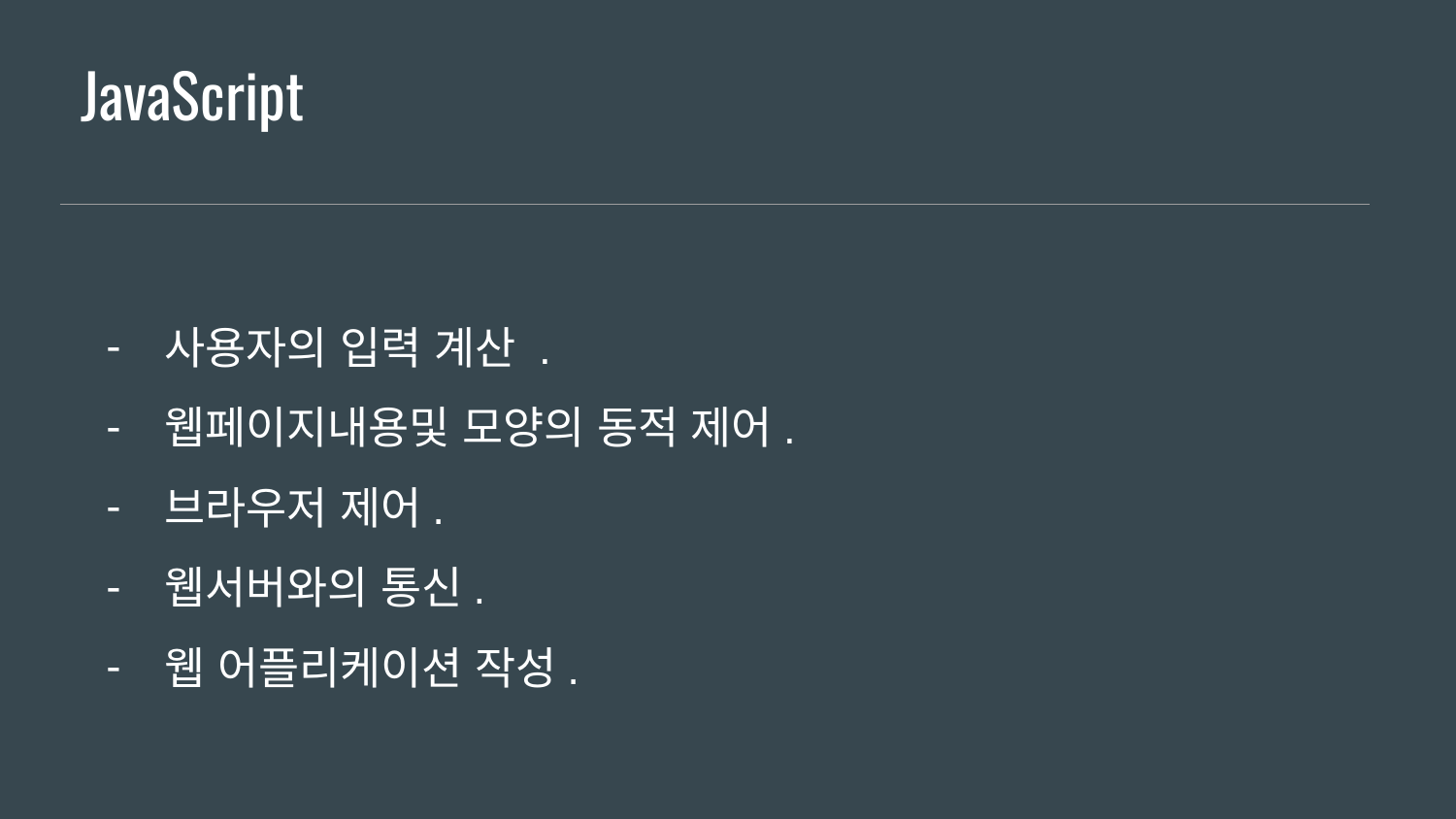

JavaScript
사용자의 입력 계산 .
웹페이지내용및 모양의 동적 제어.
브라우저 제어.
웹서버와의 통신.
웹 어플리케이션 작성.